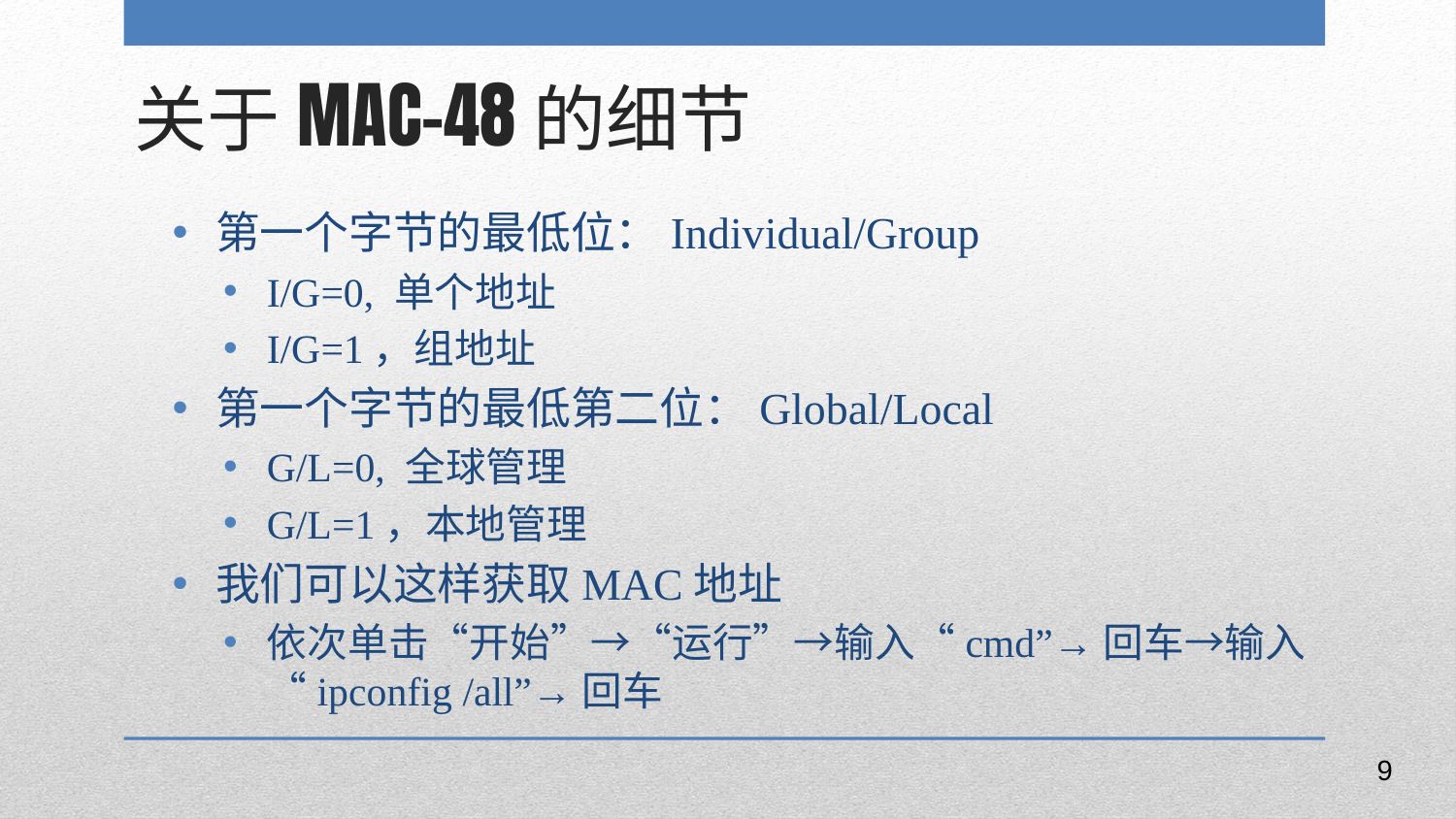

关于MAC-48的细节
第一个字节的最低位：Individual/Group
I/G=0, 单个地址
I/G=1，组地址
第一个字节的最低第二位：Global/Local
G/L=0, 全球管理
G/L=1，本地管理
我们可以这样获取MAC地址
依次单击“开始”→“运行”→输入“cmd”→回车→输入“ipconfig /all”→回车
9